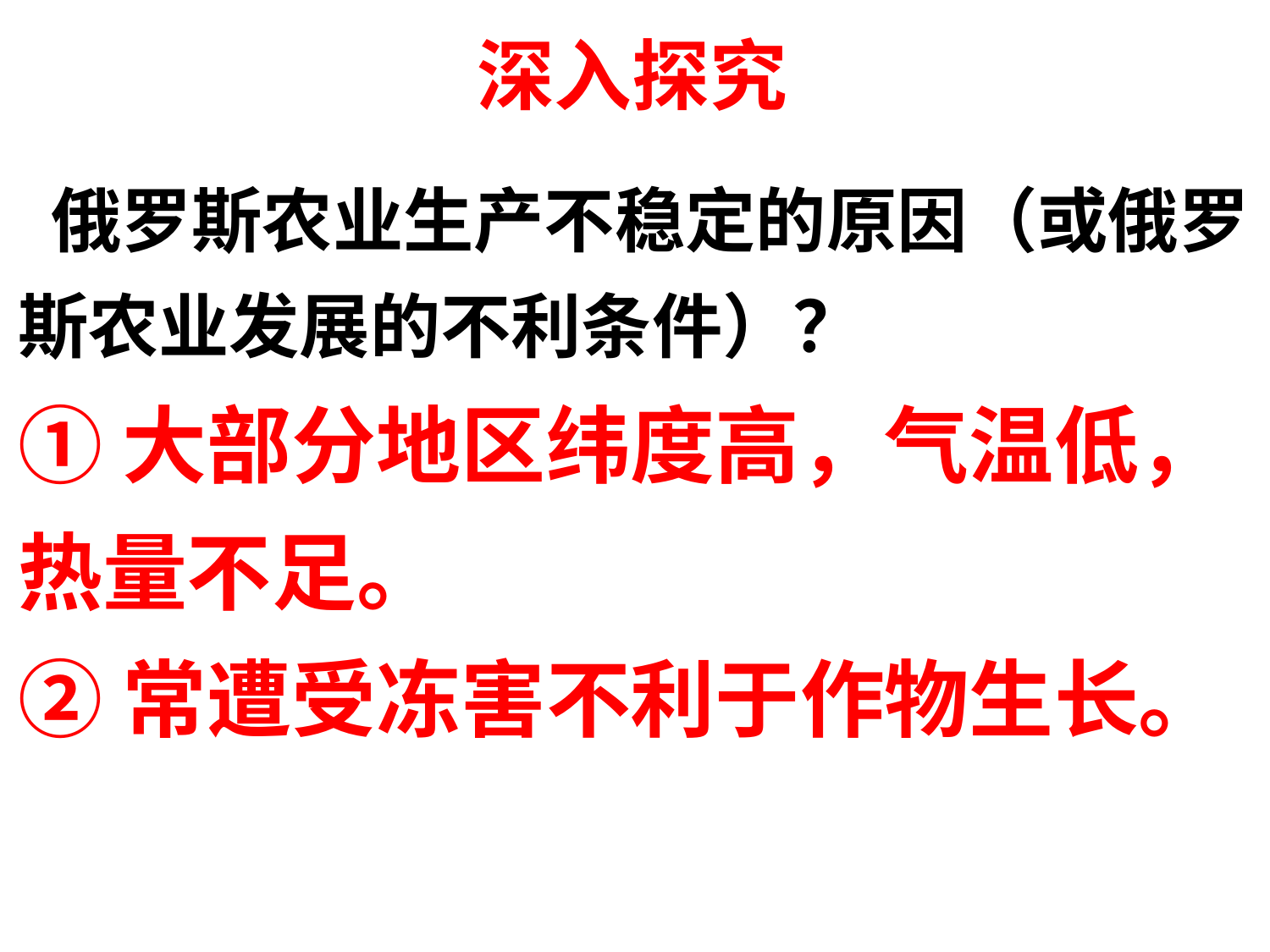

深入探究
 俄罗斯农业生产不稳定的原因（或俄罗斯农业发展的不利条件）？
①大部分地区纬度高，气温低，热量不足。
②常遭受冻害不利于作物生长。